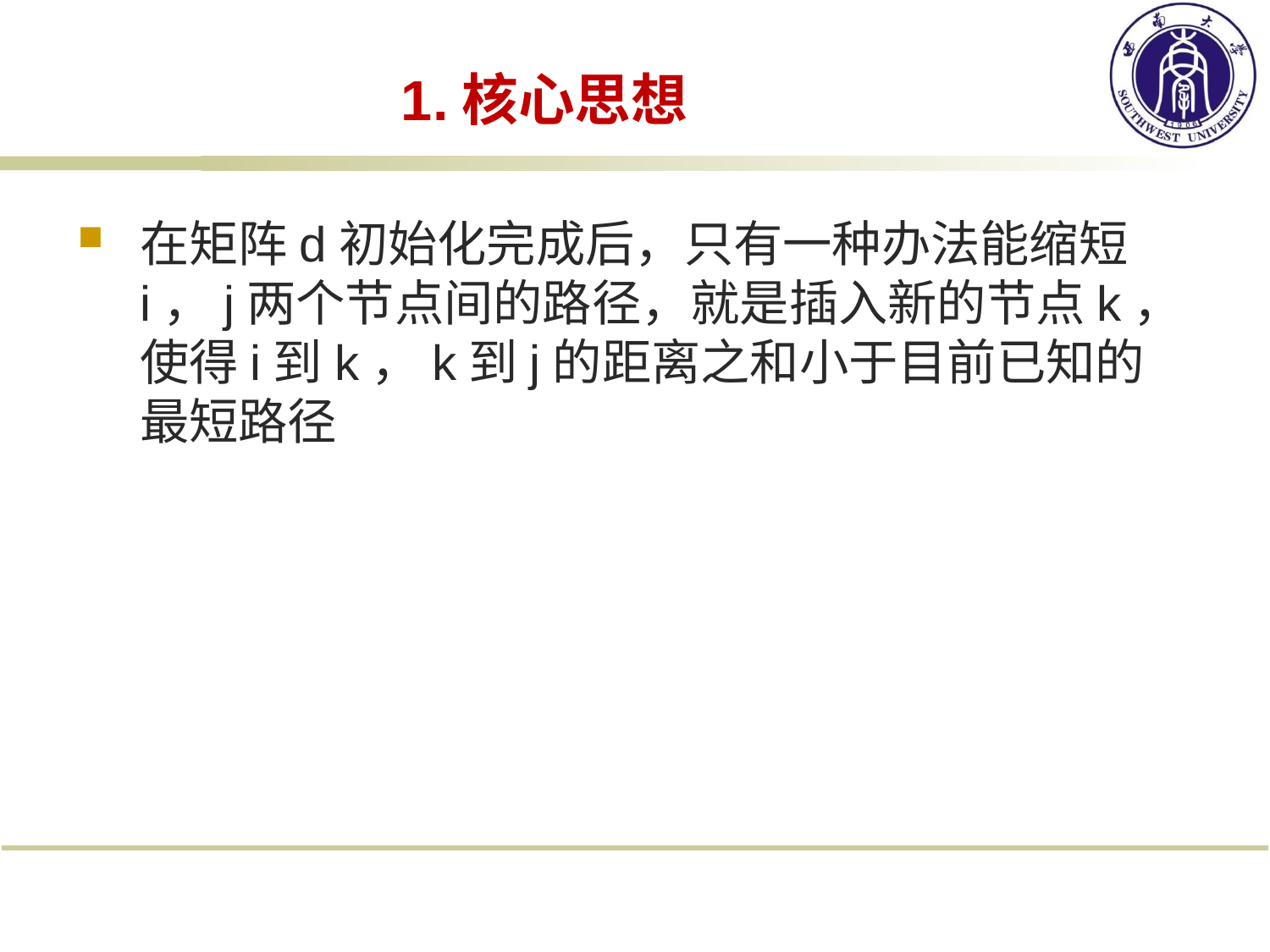

# 1.核心思想
在矩阵d初始化完成后，只有一种办法能缩短i，j两个节点间的路径，就是插入新的节点k，使得i到k，k到j的距离之和小于目前已知的最短路径

3